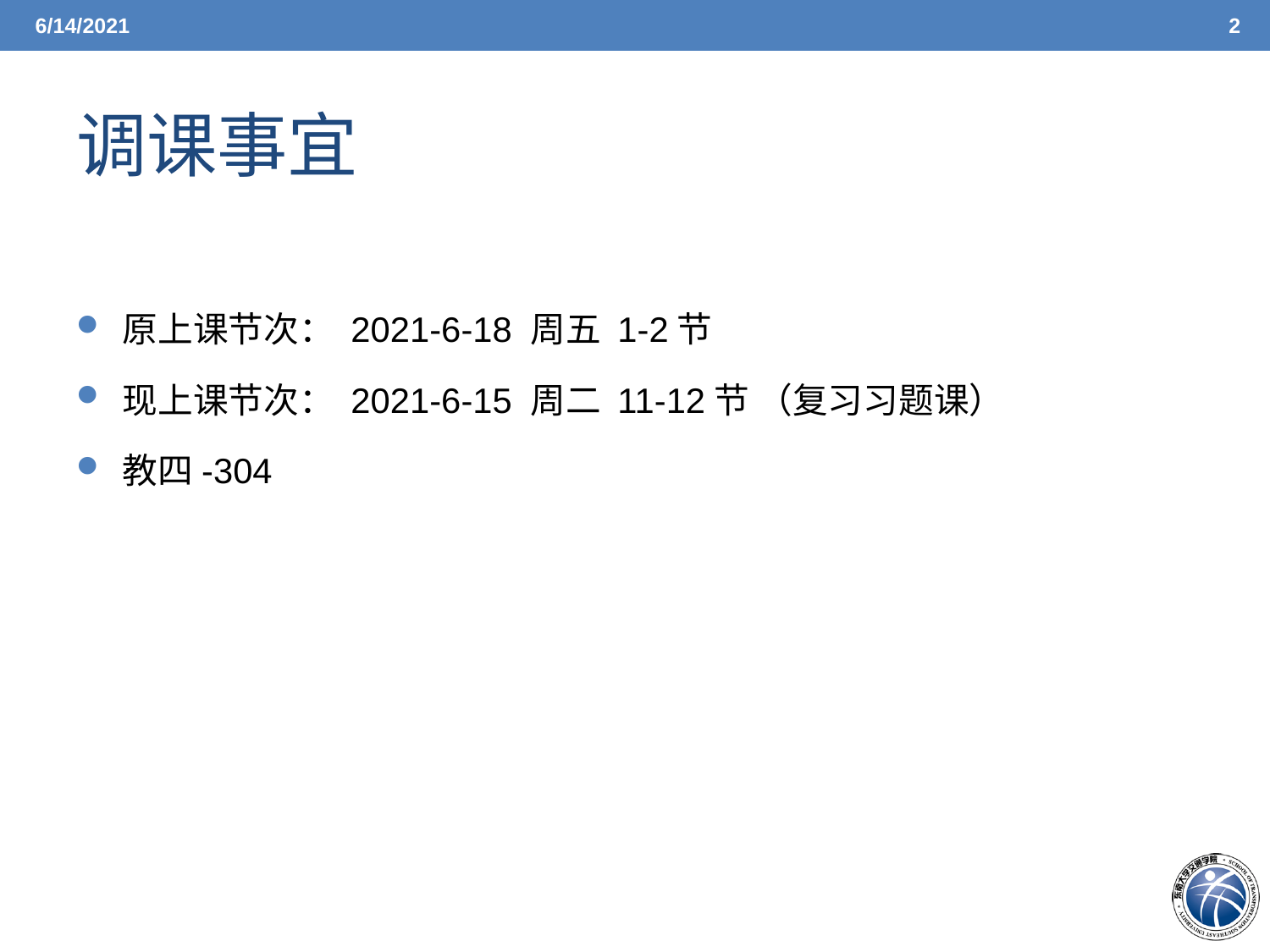

6/14/2021
2
# 调课事宜

 原上课节次： 2021-6-18 周五 1-2节
 现上课节次： 2021-6-15 周二 11-12节 （复习习题课）
 教四-304